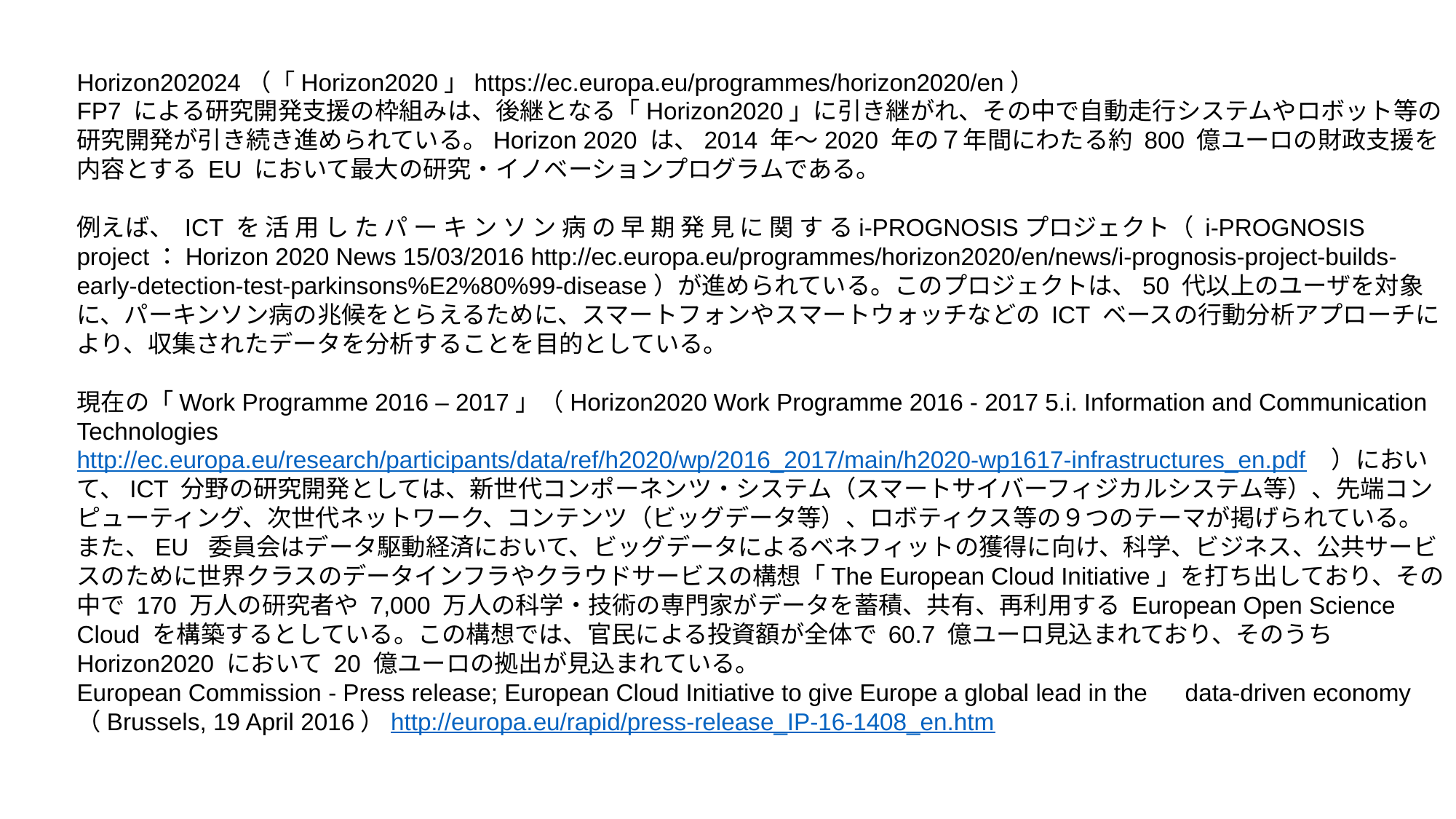

Horizon202024（「Horizon2020」https://ec.europa.eu/programmes/horizon2020/en）
FP7 による研究開発支援の枠組みは、後継となる「Horizon2020」に引き継がれ、その中で自動走行システムやロボット等の研究開発が引き続き進められている。Horizon 2020 は、2014 年～2020 年の７年間にわたる約 800 億ユーロの財政支援を内容とする EU において最大の研究・イノベーションプログラムである。

例えば、 ICT を 活 用 し た パ ー キ ン ソ ン 病 の 早 期 発 見 に 関 す るi-PROGNOSISプロジェクト（ i-PROGNOSIS project：Horizon 2020 News 15/03/2016 http://ec.europa.eu/programmes/horizon2020/en/news/i-prognosis-project-builds-early-detection-test-parkinsons%E2%80%99-disease）が進められている。このプロジェクトは、50 代以上のユーザを対象に、パーキンソン病の兆候をとらえるために、スマートフォンやスマートウォッチなどの ICT ベースの行動分析アプローチにより、収集されたデータを分析することを目的としている。

現在の「Work Programme 2016 – 2017」（Horizon2020 Work Programme 2016 - 2017 5.i. Information and Communication Technologies
http://ec.europa.eu/research/participants/data/ref/h2020/wp/2016_2017/main/h2020-wp1617-infrastructures_en.pdf　）において、ICT 分野の研究開発としては、新世代コンポーネンツ・システム（スマートサイバーフィジカルシステム等）、先端コンピューティング、次世代ネットワーク、コンテンツ（ビッグデータ等）、ロボティクス等の９つのテーマが掲げられている。また、EU  委員会はデータ駆動経済において、ビッグデータによるベネフィットの獲得に向け、科学、ビジネス、公共サービスのために世界クラスのデータインフラやクラウドサービスの構想「The European Cloud Initiative」を打ち出しており、その中で 170 万人の研究者や 7,000 万人の科学・技術の専門家がデータを蓄積、共有、再利用する European Open Science Cloud を構築するとしている。この構想では、官民による投資額が全体で 60.7 億ユーロ見込まれており、そのうち Horizon2020 において 20 億ユーロの拠出が見込まれている。
European Commission - Press release; European Cloud Initiative to give Europe a global lead in the　data-driven economy（Brussels, 19 April 2016）http://europa.eu/rapid/press-release_IP-16-1408_en.htm